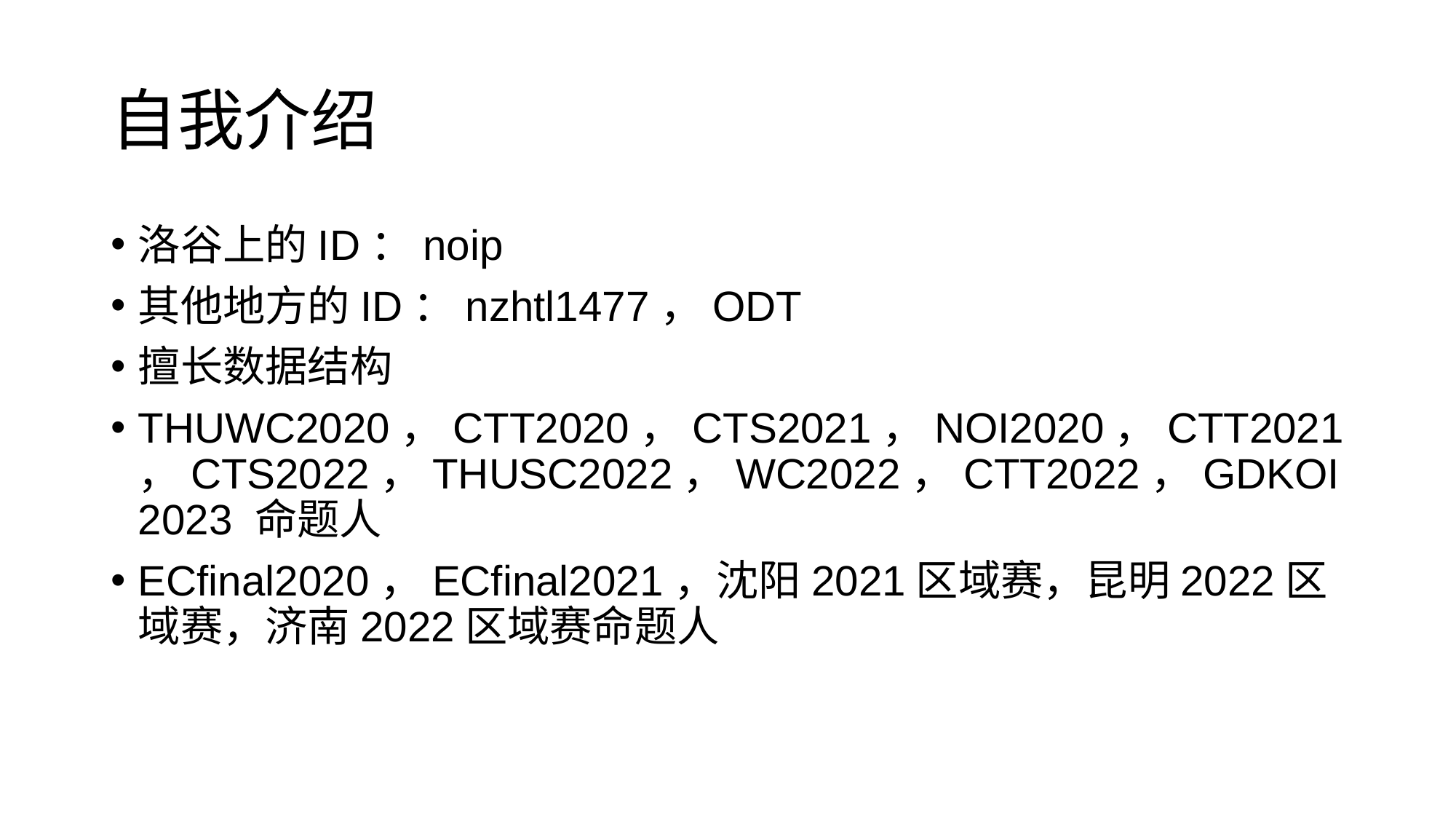

# 自我介绍
洛谷上的ID：noip
其他地方的ID：nzhtl1477，ODT
擅长数据结构
THUWC2020，CTT2020，CTS2021，NOI2020，CTT2021，CTS2022，THUSC2022，WC2022，CTT2022，GDKOI2023 命题人
ECfinal2020，ECfinal2021，沈阳2021区域赛，昆明2022区域赛，济南2022区域赛命题人